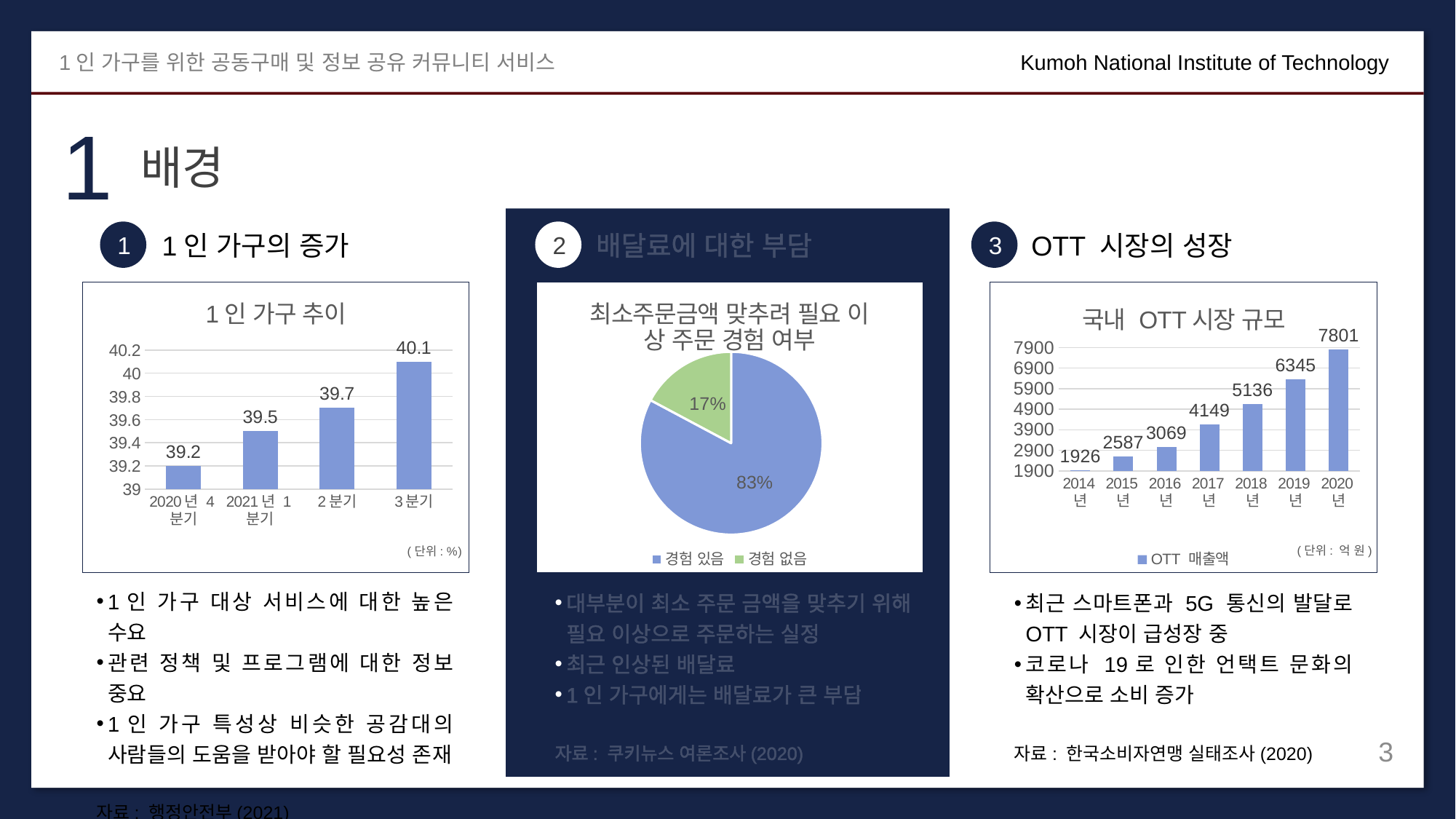

1인 가구를 위한 공동구매 및 정보 공유 커뮤니티 서비스
Kumoh National Institute of Technology

1
배경

1
2
3
1인 가구의 증가
배달료에 대한 부담
OTT 시장의 성장

### Chart: 1인 가구 추이

| Category | 열1 |
|---|---|
| 2020년 4분기 | 39.2 |
| 2021년 1분기 | 39.5 |
| 2분기 | 39.7 |
| 3분기 | 40.1 |

### Chart:

| Category | 최소주문금액 맞추려 필요 이상 주문 경험 여부 |
|---|---|
| 경험 있음 | 82.8 |
| 경험 없음 | 17.2 |

### Chart: 국내 OTT시장 규모

| Category | OTT 매출액 |
|---|---|
| 2014년 | 1926.0 |
| 2015년 | 2587.0 |
| 2016년 | 3069.0 |
| 2017년 | 4149.0 |
| 2018년 | 5136.0 |
| 2019년 | 6345.0 |
| 2020년 | 7801.0 |
1인 가구 대상 서비스에 대한 높은 수요
관련 정책 및 프로그램에 대한 정보 중요
1인 가구 특성상 비슷한 공감대의 사람들의 도움을 받아야 할 필요성 존재

자료: 행정안전부(2021)
대부분이 최소 주문 금액을 맞추기 위해 필요 이상으로 주문하는 실정
최근 인상된 배달료
1인 가구에게는 배달료가 큰 부담

자료: 쿠키뉴스 여론조사(2020)
최근 스마트폰과 5G 통신의 발달로 OTT 시장이 급성장 중
코로나 19로 인한 언택트 문화의 확산으로 소비 증가

자료: 한국소비자연맹 실태조사(2020)
3